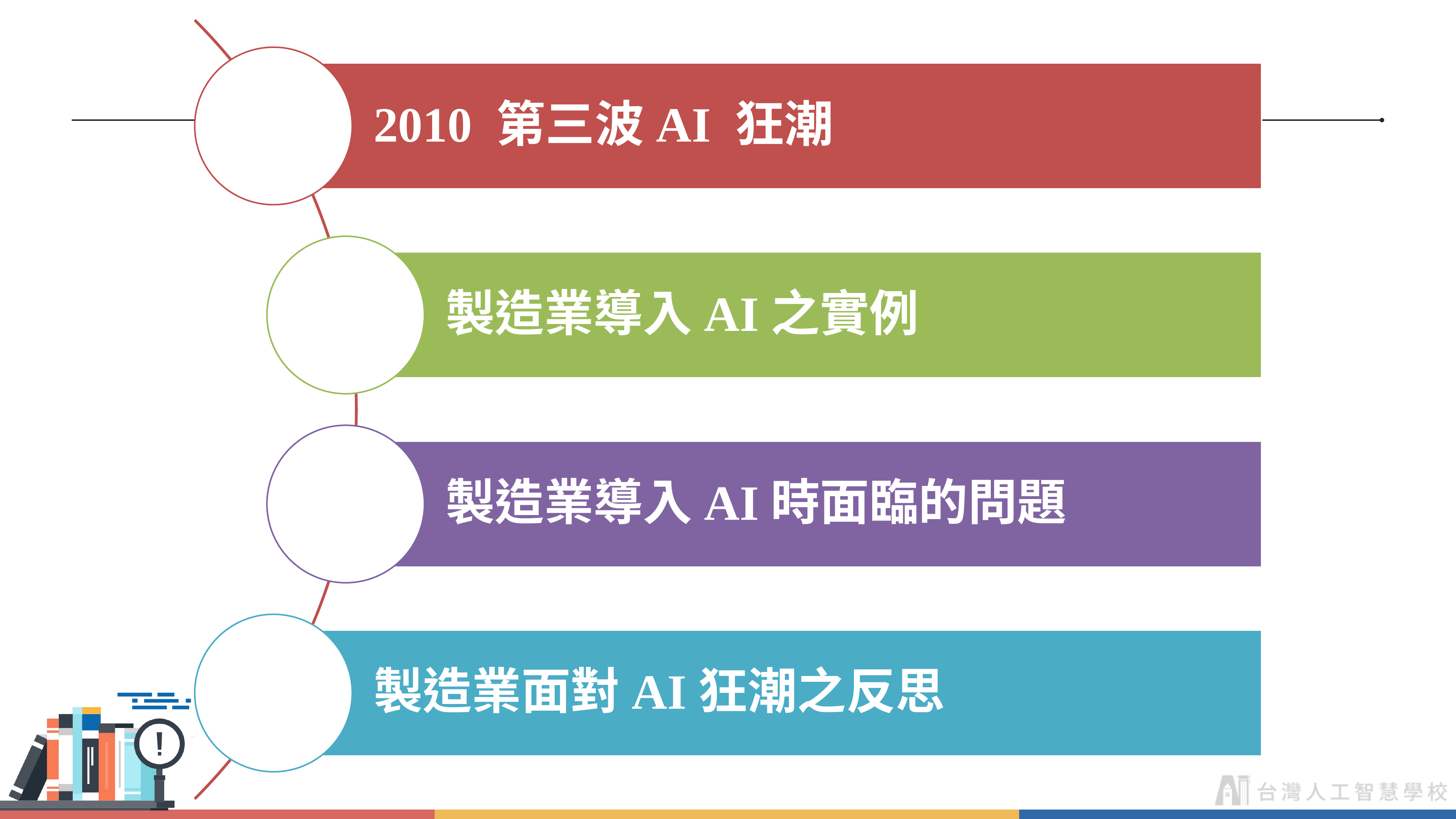

2010 第三波AI 狂潮
製造業導入AI之實例
製造業導入AI時面臨的問題
製造業面對AI狂潮之反思